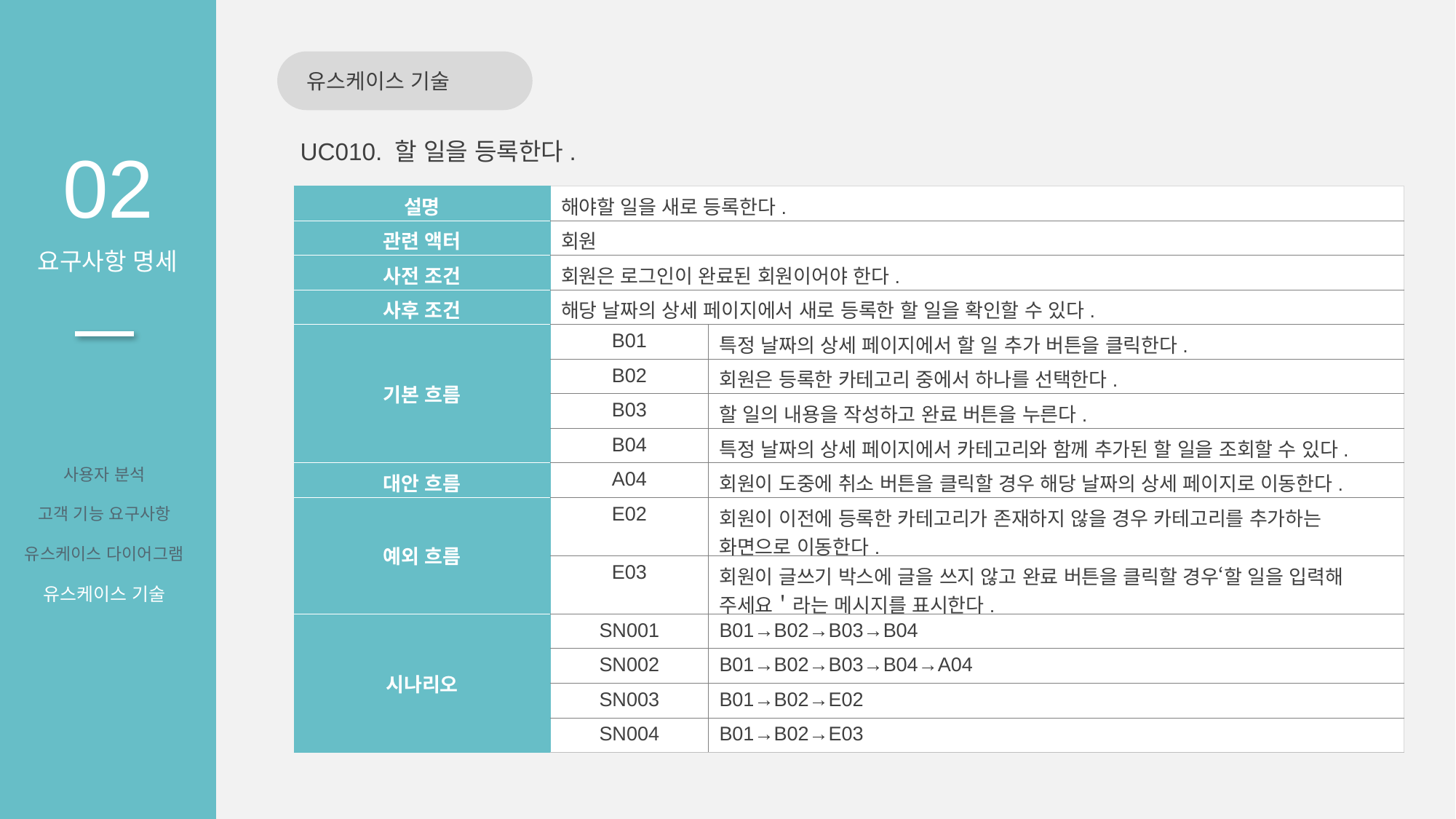

유스케이스 기술
02
요구사항 명세
UC010. 할 일을 등록한다.
| 설명 | 해야할 일을 새로 등록한다. |  |
| --- | --- | --- |
| 관련 액터 | 회원 |  |
| 사전 조건 | 회원은 로그인이 완료된 회원이어야 한다. |  |
| 사후 조건 | 해당 날짜의 상세 페이지에서 새로 등록한 할 일을 확인할 수 있다. |  |
| 기본 흐름 | B01 | 특정 날짜의 상세 페이지에서 할 일 추가 버튼을 클릭한다. |
|  | B02 | 회원은 등록한 카테고리 중에서 하나를 선택한다. |
|  | B03 | 할 일의 내용을 작성하고 완료 버튼을 누른다. |
|  | B04 | 특정 날짜의 상세 페이지에서 카테고리와 함께 추가된 할 일을 조회할 수 있다. |
| 대안 흐름 | A04 | 회원이 도중에 취소 버튼을 클릭할 경우 해당 날짜의 상세 페이지로 이동한다. |
| 예외 흐름 | E02 | 회원이 이전에 등록한 카테고리가 존재하지 않을 경우 카테고리를 추가하는 화면으로 이동한다. |
|  | E03 | 회원이 글쓰기 박스에 글을 쓰지 않고 완료 버튼을 클릭할 경우‘할 일을 입력해 주세요＇라는 메시지를 표시한다. |
| 시나리오 | SN001 | B01→B02→B03→B04 |
|  | SN002 | B01→B02→B03→B04→A04 |
|  | SN003 | B01→B02→E02 |
|  | SN004 | B01→B02→E03 |
사용자 분석
고객 기능 요구사항
유스케이스 다이어그램
유스케이스 기술